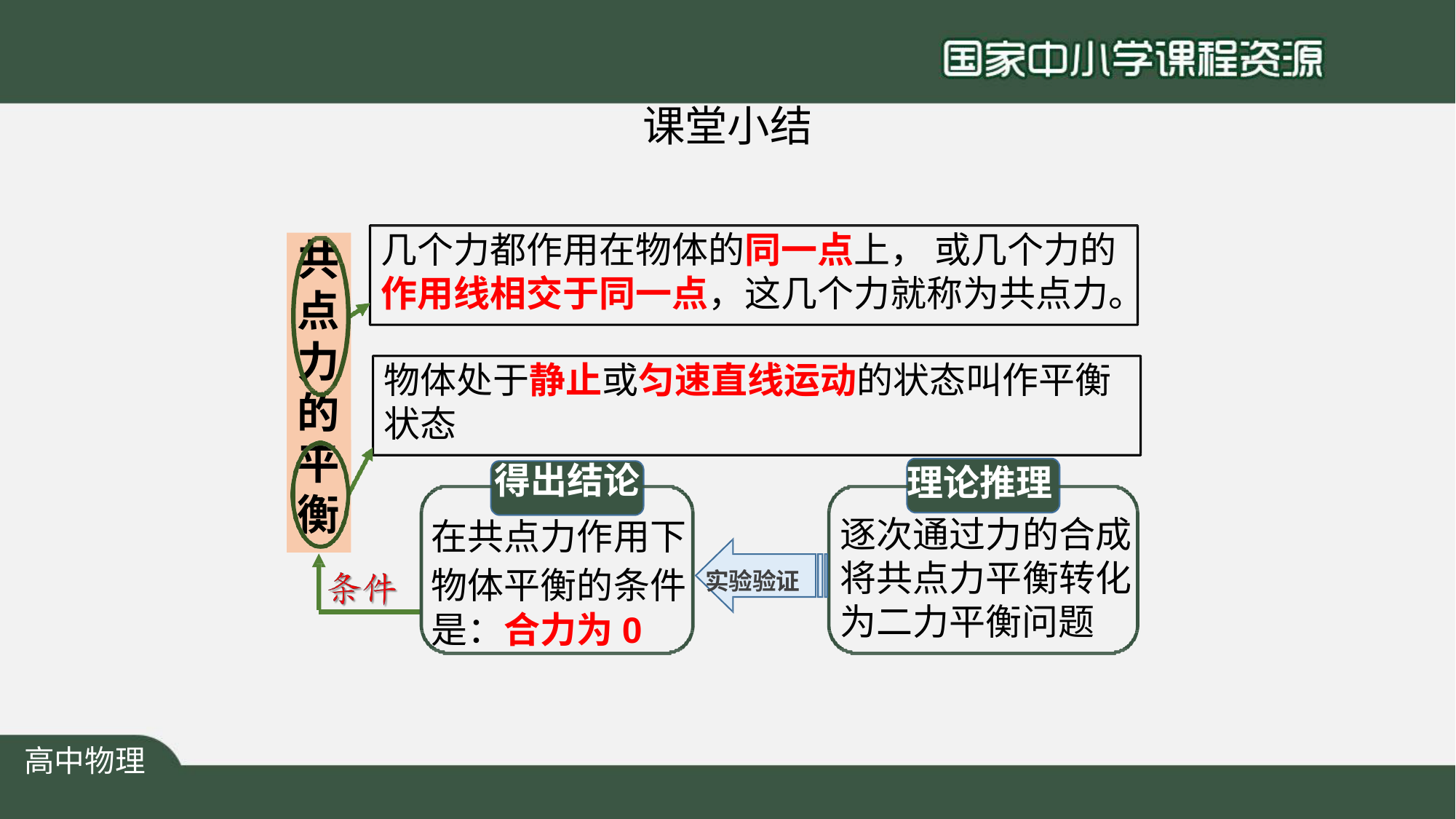

# 课堂小结

几个力都作用在物体的同一点上， 或几个力的 作用线相交于同一点，这几个力就称为共点力。
共

点

力

物体处于静止或匀速直线运动的状态叫作平衡 状态
的
平

得出结论
在共点力作用下
物体平衡的条件	实验验证
是：合力为0
理论推理
逐次通过力的合成 将共点力平衡转化 为二力平衡问题

衡

高中物理